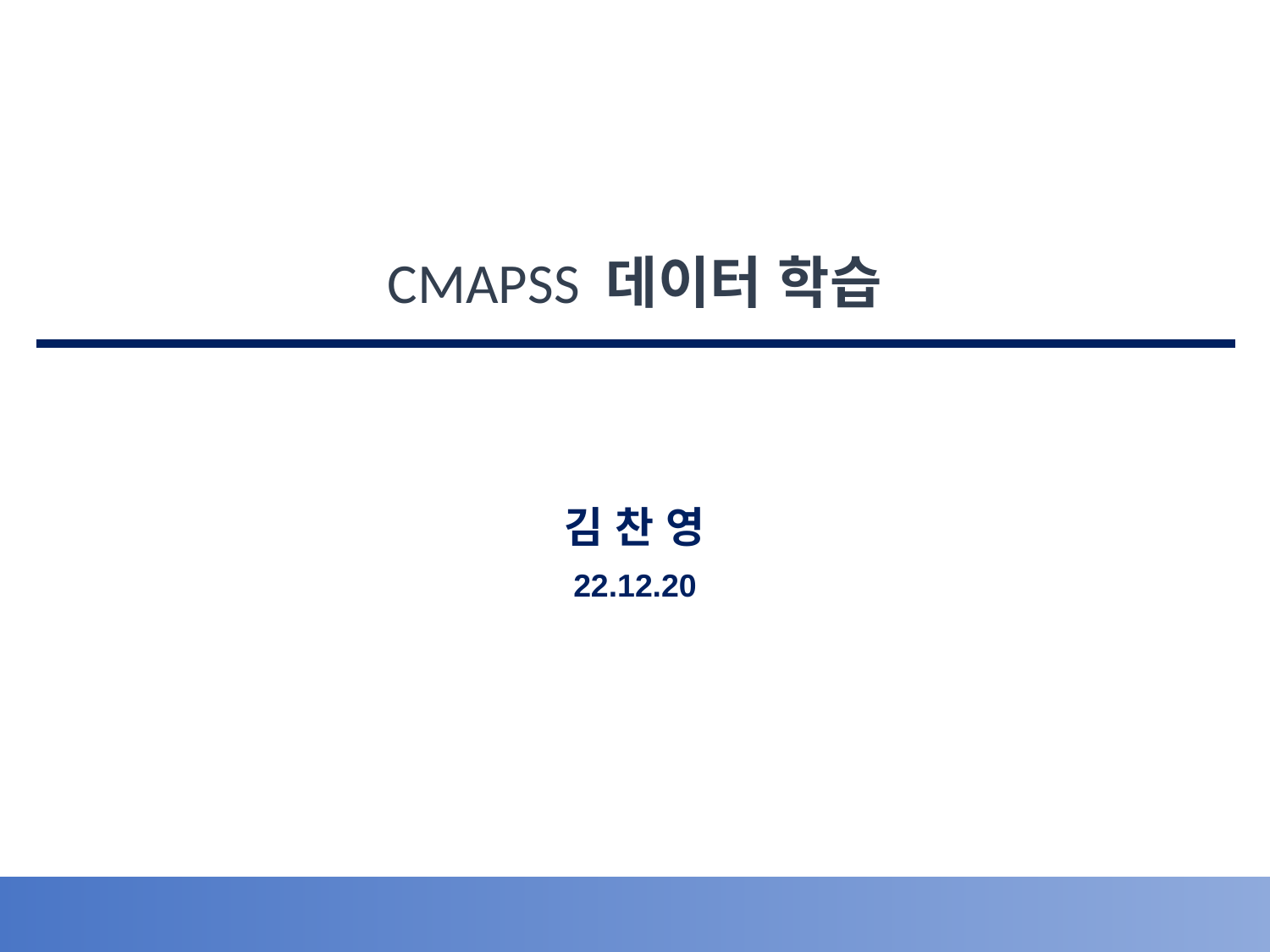

# CMAPSS 데이터 학습
김 찬 영
22.12.20